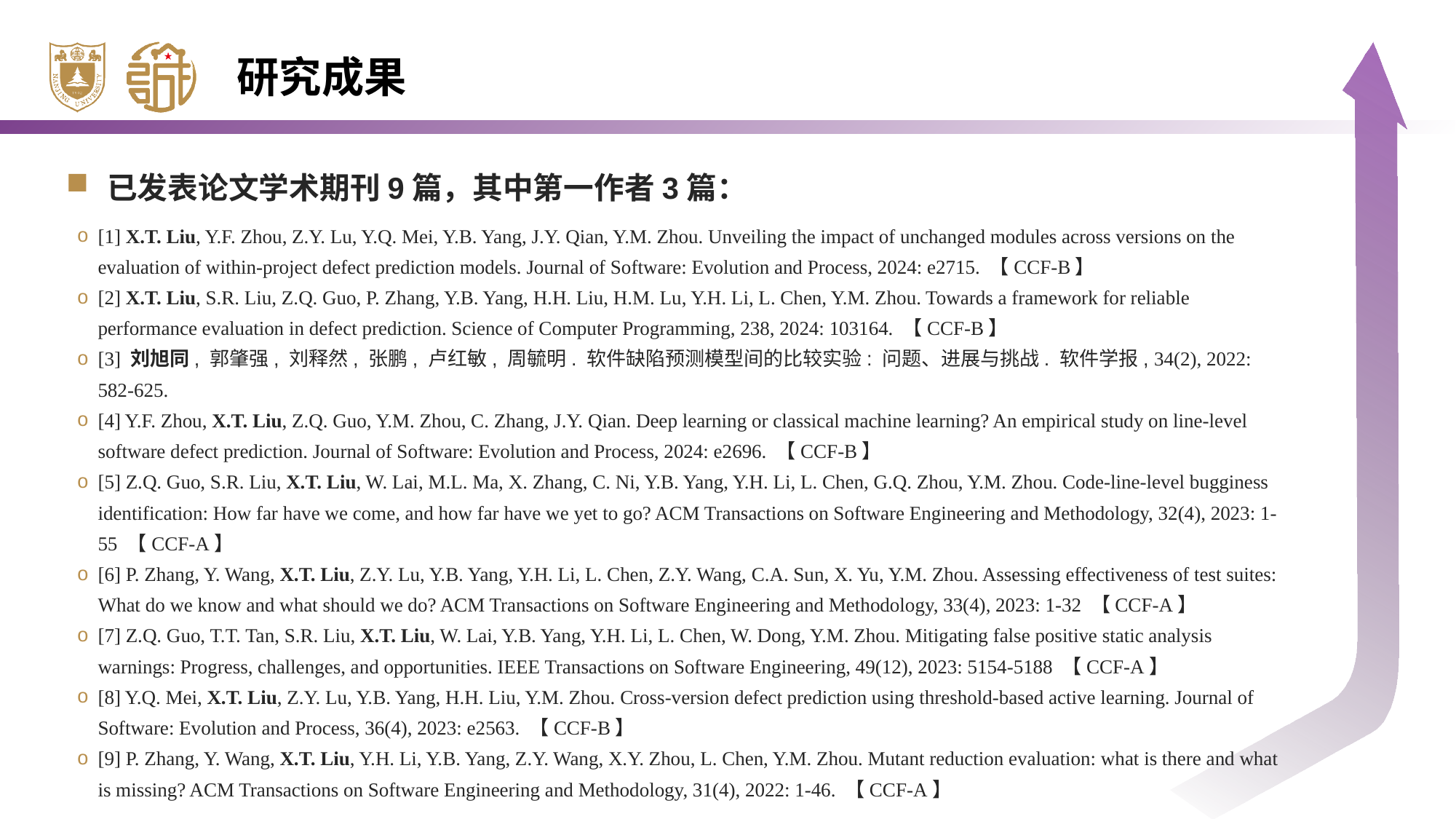

研究成果

已发表论文学术期刊9篇，其中第一作者3篇：

[1] X.T. Liu, Y.F. Zhou, Z.Y. Lu, Y.Q. Mei, Y.B. Yang, J.Y. Qian, Y.M. Zhou. Unveiling the impact of unchanged modules across versions on the evaluation of within-project defect prediction models. Journal of Software: Evolution and Process, 2024: e2715. 【CCF-B】
[2] X.T. Liu, S.R. Liu, Z.Q. Guo, P. Zhang, Y.B. Yang, H.H. Liu, H.M. Lu, Y.H. Li, L. Chen, Y.M. Zhou. Towards a framework for reliable performance evaluation in defect prediction. Science of Computer Programming, 238, 2024: 103164. 【CCF-B】
[3] 刘旭同, 郭肇强, 刘释然, 张鹏, 卢红敏, 周毓明. 软件缺陷预测模型间的比较实验: 问题、进展与挑战. 软件学报, 34(2), 2022: 582-625.
[4] Y.F. Zhou, X.T. Liu, Z.Q. Guo, Y.M. Zhou, C. Zhang, J.Y. Qian. Deep learning or classical machine learning? An empirical study on line-level software defect prediction. Journal of Software: Evolution and Process, 2024: e2696. 【CCF-B】
[5] Z.Q. Guo, S.R. Liu, X.T. Liu, W. Lai, M.L. Ma, X. Zhang, C. Ni, Y.B. Yang, Y.H. Li, L. Chen, G.Q. Zhou, Y.M. Zhou. Code-line-level bugginess identification: How far have we come, and how far have we yet to go? ACM Transactions on Software Engineering and Methodology, 32(4), 2023: 1-55 【CCF-A】
[6] P. Zhang, Y. Wang, X.T. Liu, Z.Y. Lu, Y.B. Yang, Y.H. Li, L. Chen, Z.Y. Wang, C.A. Sun, X. Yu, Y.M. Zhou. Assessing effectiveness of test suites: What do we know and what should we do? ACM Transactions on Software Engineering and Methodology, 33(4), 2023: 1-32 【CCF-A】
[7] Z.Q. Guo, T.T. Tan, S.R. Liu, X.T. Liu, W. Lai, Y.B. Yang, Y.H. Li, L. Chen, W. Dong, Y.M. Zhou. Mitigating false positive static analysis warnings: Progress, challenges, and opportunities. IEEE Transactions on Software Engineering, 49(12), 2023: 5154-5188 【CCF-A】
[8] Y.Q. Mei, X.T. Liu, Z.Y. Lu, Y.B. Yang, H.H. Liu, Y.M. Zhou. Cross-version defect prediction using threshold-based active learning. Journal of Software: Evolution and Process, 36(4), 2023: e2563. 【CCF-B】
[9] P. Zhang, Y. Wang, X.T. Liu, Y.H. Li, Y.B. Yang, Z.Y. Wang, X.Y. Zhou, L. Chen, Y.M. Zhou. Mutant reduction evaluation: what is there and what is missing? ACM Transactions on Software Engineering and Methodology, 31(4), 2022: 1-46. 【CCF-A】